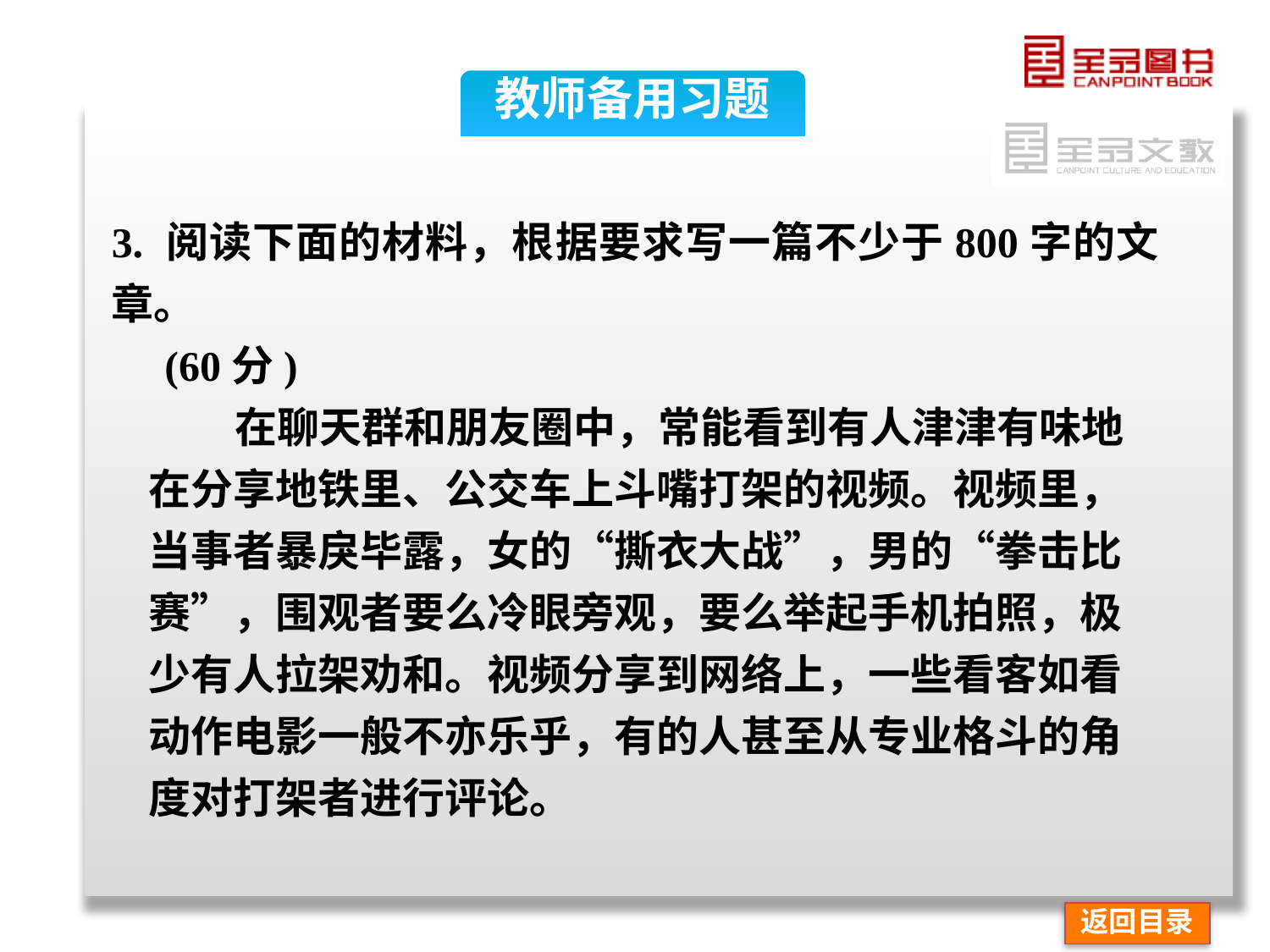

教师备用习题
3. 阅读下面的材料，根据要求写一篇不少于800字的文章。
     (60分)
        在聊天群和朋友圈中，常能看到有人津津有味地
在分享地铁里、公交车上斗嘴打架的视频。视频里，
当事者暴戾毕露，女的“撕衣大战”，男的“拳击比
赛”，围观者要么冷眼旁观，要么举起手机拍照，极
少有人拉架劝和。视频分享到网络上，一些看客如看
动作电影一般不亦乐乎，有的人甚至从专业格斗的角
度对打架者进行评论。
返回目录